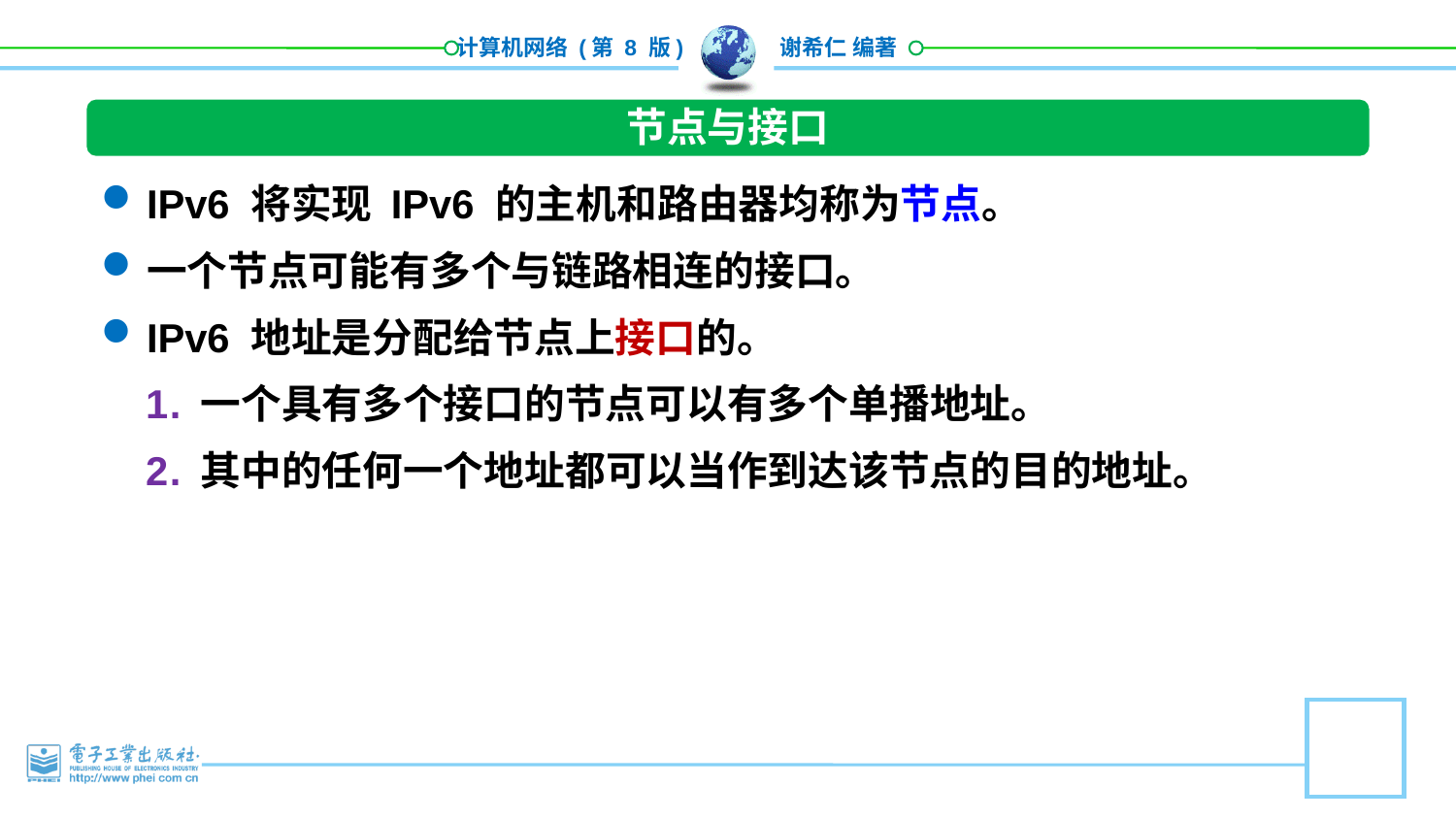

节点与接口

IPv6 将实现 IPv6 的主机和路由器均称为节点。
一个节点可能有多个与链路相连的接口。
IPv6 地址是分配给节点上接口的。
一个具有多个接口的节点可以有多个单播地址。
其中的任何一个地址都可以当作到达该节点的目的地址。